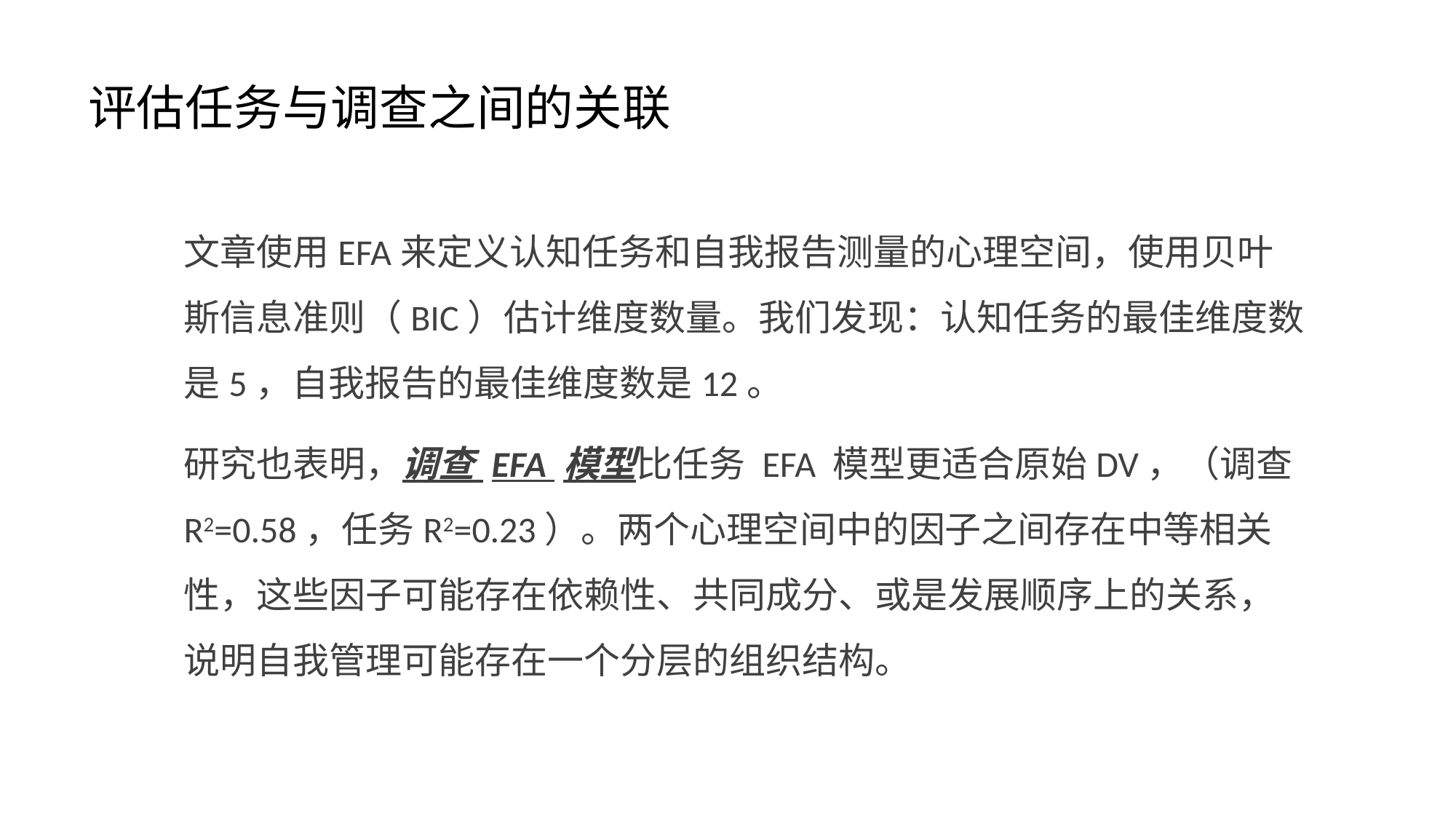

# 评估任务与调查之间的关联
文章使用EFA来定义认知任务和自我报告测量的心理空间，使用贝叶斯信息准则（BIC）估计维度数量。我们发现：认知任务的最佳维度数是5，自我报告的最佳维度数是12。
研究也表明，调查 EFA 模型比任务 EFA 模型更适合原始DV，（调查R2=0.58，任务R2=0.23）。两个心理空间中的因子之间存在中等相关性，这些因子可能存在依赖性、共同成分、或是发展顺序上的关系，说明自我管理可能存在一个分层的组织结构。